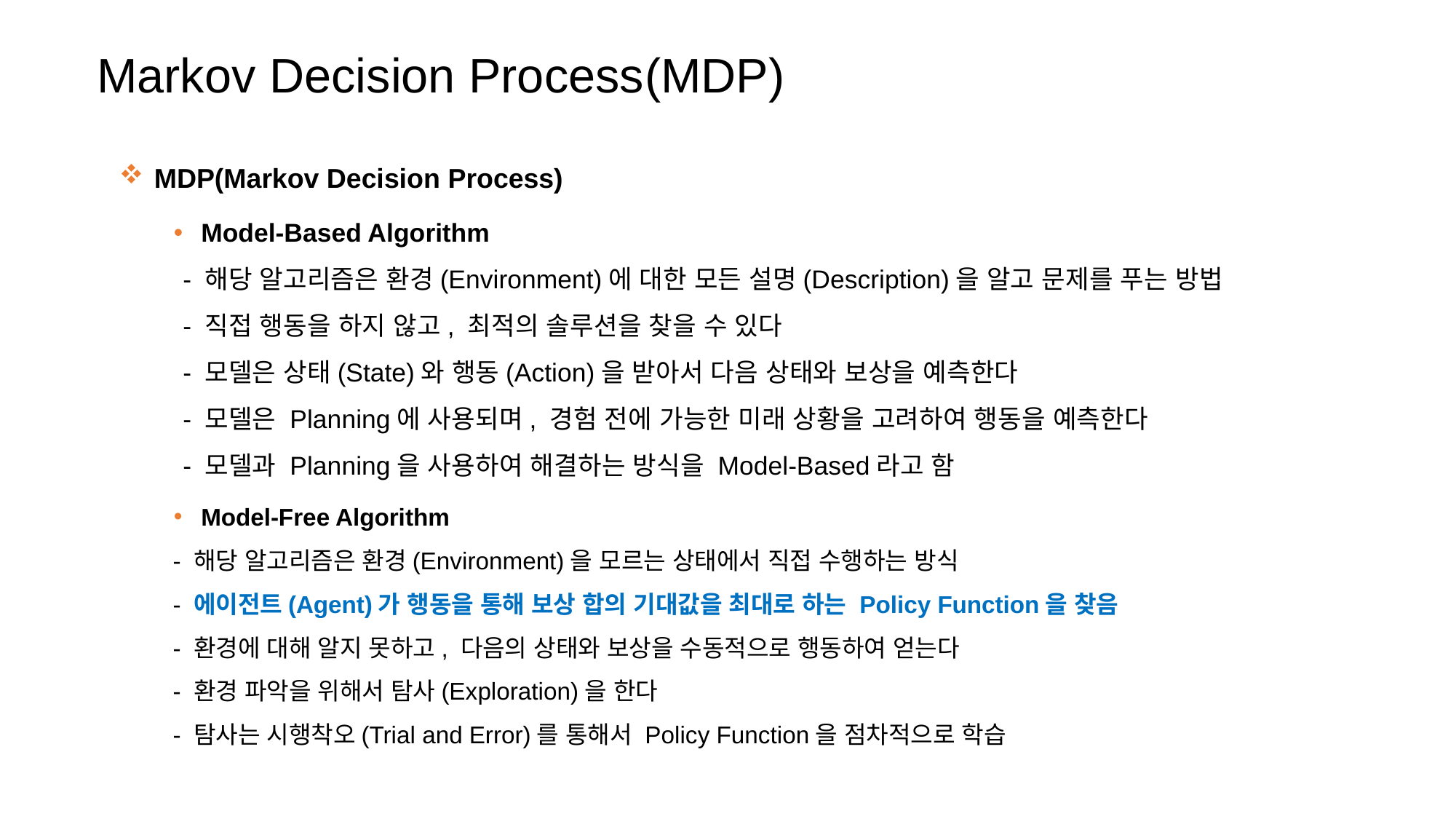

Markov Decision Process(MDP)
 MDP(Markov Decision Process)
Model-Based Algorithm
         - 해당 알고리즘은 환경(Environment)에 대한 모든 설명(Description)을 알고 문제를 푸는 방법
         - 직접 행동을 하지 않고, 최적의 솔루션을 찾을 수 있다
         - 모델은 상태(State)와 행동(Action)을 받아서 다음 상태와 보상을 예측한다
         - 모델은 Planning에 사용되며, 경험 전에 가능한 미래 상황을 고려하여 행동을 예측한다
         - 모델과 Planning을 사용하여 해결하는 방식을 Model-Based라고 함
Model-Free Algorithm
        - 해당 알고리즘은 환경(Environment)을 모르는 상태에서 직접 수행하는 방식
        - 에이전트(Agent)가 행동을 통해 보상 합의 기대값을 최대로 하는 Policy Function을 찾음
        - 환경에 대해 알지 못하고, 다음의 상태와 보상을 수동적으로 행동하여 얻는다
        - 환경 파악을 위해서 탐사(Exploration)을 한다
        - 탐사는 시행착오(Trial and Error)를 통해서 Policy Function을 점차적으로 학습